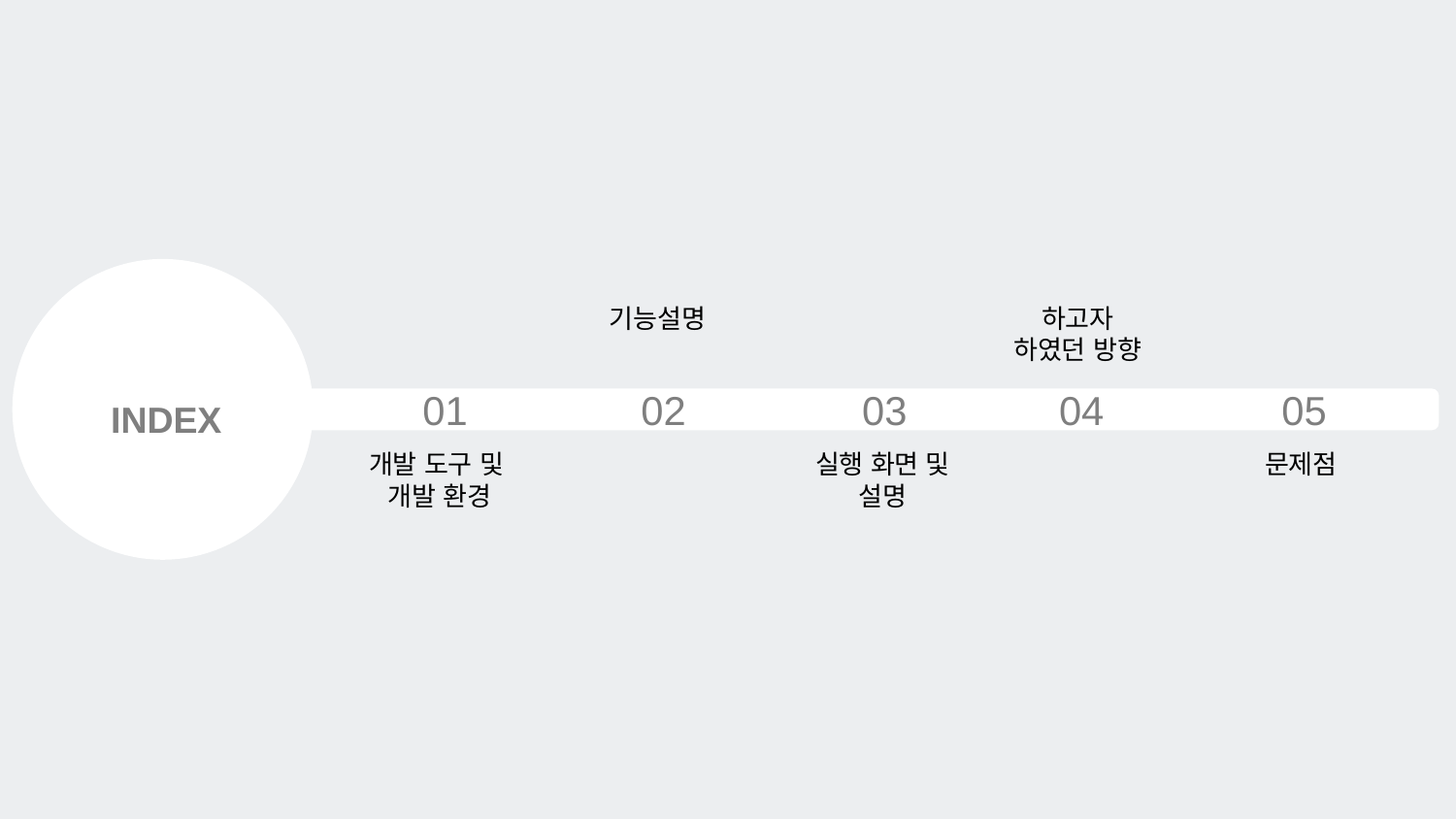

INDEX
기능설명
02
하고자 하였던 방향
04
01
개발 도구 및
개발 환경
03
실행 화면 및 설명
05
문제점